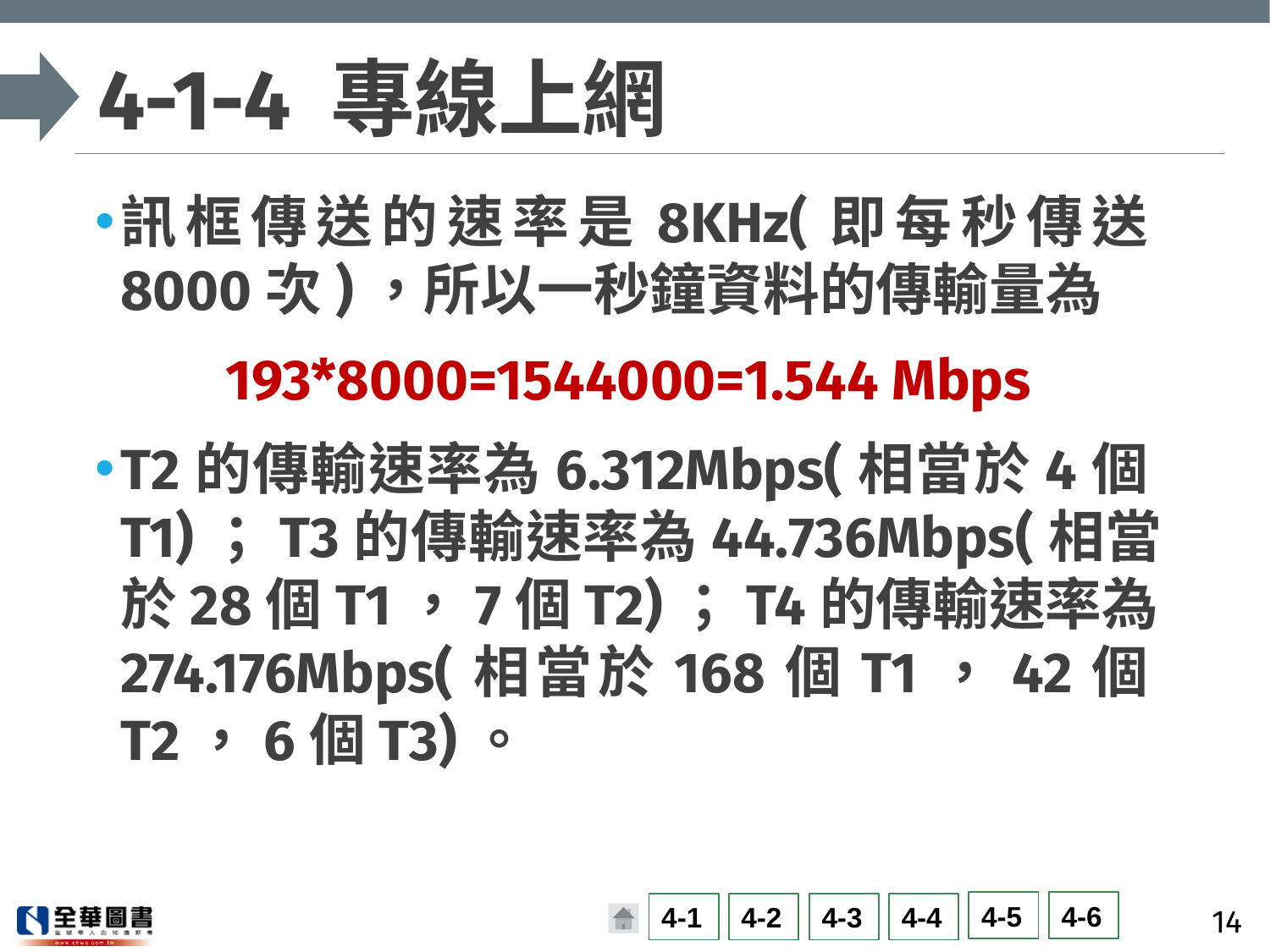

# 4-1-4 專線上網
訊框傳送的速率是8KHz(即每秒傳送8000次)，所以一秒鐘資料的傳輸量為
193*8000=1544000=1.544 Mbps
T2的傳輸速率為6.312Mbps(相當於4個T1)；T3的傳輸速率為44.736Mbps(相當於28個T1，7個T2)；T4的傳輸速率為274.176Mbps(相當於168個T1，42個T2，6個T3)。
14